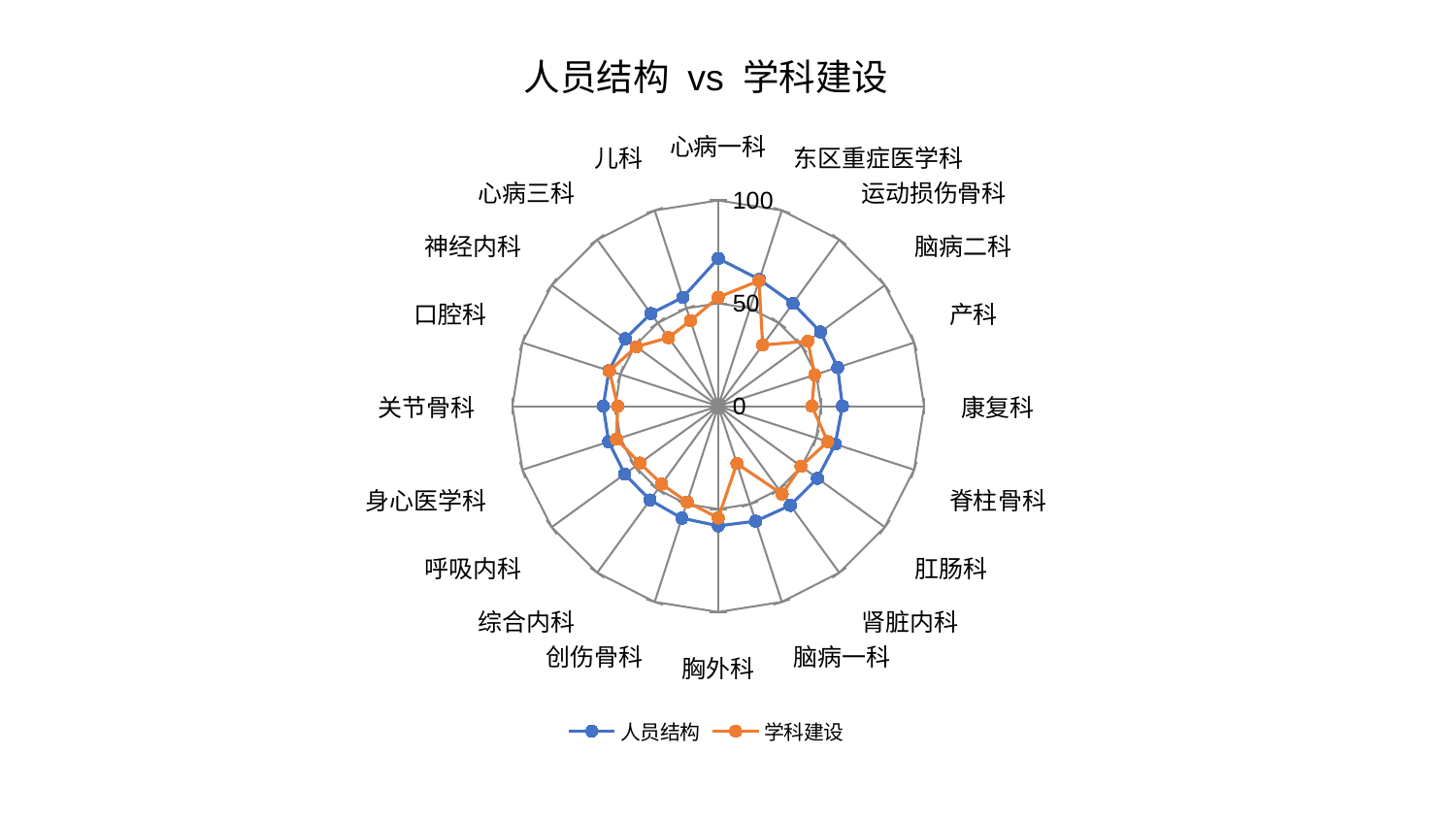

### Chart: 人员结构 vs 学科建设

| Category | 人员结构 | 学科建设 |
|---|---|---|
| 心病一科 | 71.80102454058809 | 52.9087513911426 |
| 东区重症医学科 | 64.72393646639121 | 64.11116014657851 |
| 运动损伤骨科 | 61.73069176303306 | 36.747697377440936 |
| 脑病二科 | 61.390987838811206 | 53.77579113248516 |
| 产科 | 60.99977337172661 | 49.25559983612424 |
| 康复科 | 60.31609474443549 | 45.45741093323875 |
| 脊柱骨科 | 59.74802801559003 | 55.91211953987795 |
| 肛肠科 | 59.57345509314078 | 49.69043391257731 |
| 肾脏内科 | 59.564213537197915 | 52.78300530047013 |
| 脑病一科 | 58.764408489392665 | 29.32951328114856 |
| 胸外科 | 58.14552484286913 | 54.29029482760059 |
| 创伤骨科 | 57.21668318757657 | 48.95795278514133 |
| 综合内科 | 56.36418673578585 | 46.79037274321383 |
| 呼吸内科 | 56.13814176735663 | 47.04292719618937 |
| 身心医学科 | 55.99219094451291 | 51.959648544249404 |
| 关节骨科 | 55.86446162323718 | 48.85666142851578 |
| 口腔科 | 55.83873044004492 | 55.595716623845576 |
| 神经内科 | 55.79644964625847 | 49.19846669862631 |
| 心病三科 | 55.658948244677575 | 41.18503247730467 |
| 儿科 | 55.588325423184706 | 43.70561524882918 |
23